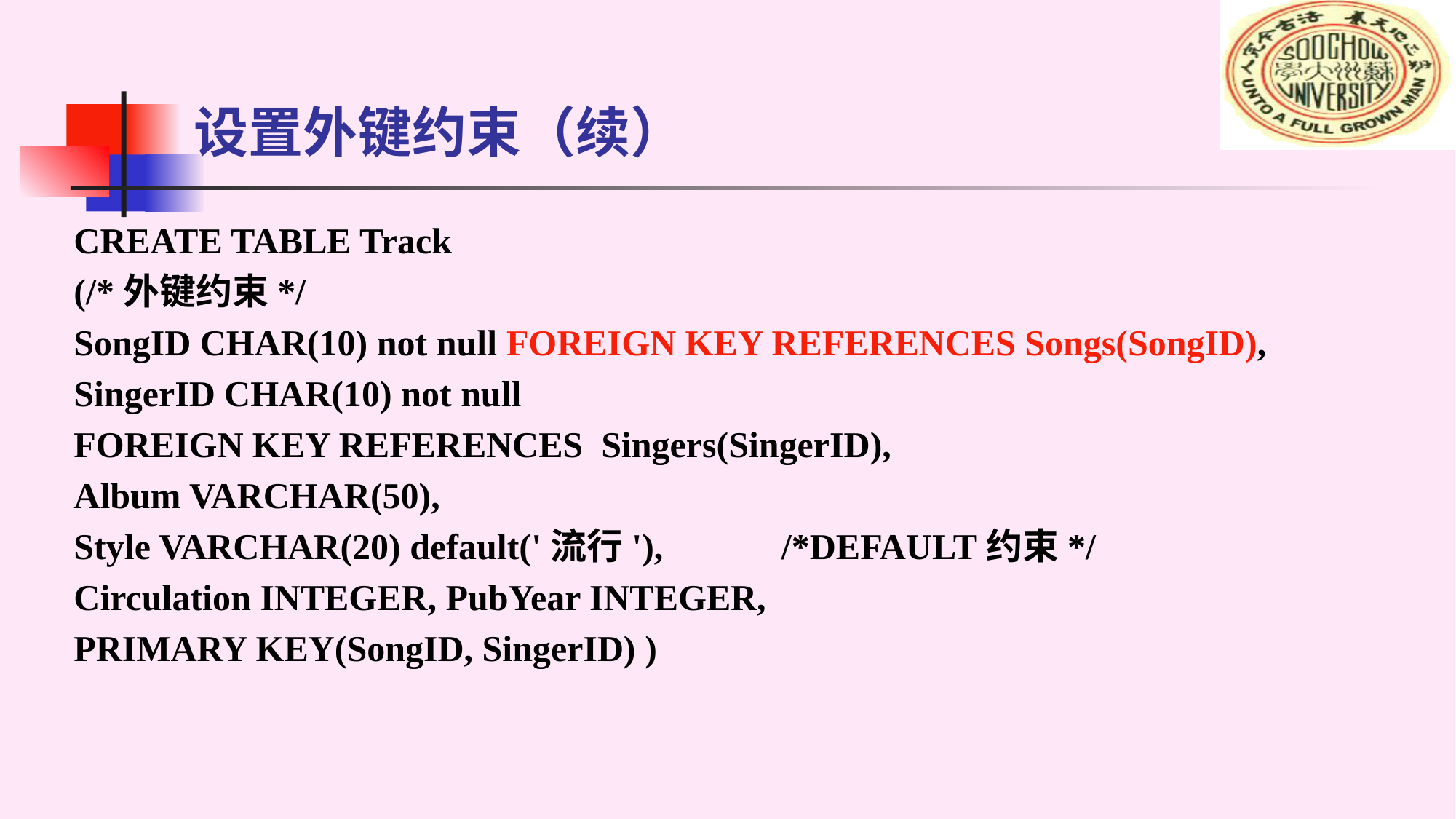

# 设置外键约束（续）
CREATE TABLE Track
(/*外键约束*/
SongID CHAR(10) not null FOREIGN KEY REFERENCES Songs(SongID),
SingerID CHAR(10) not null
FOREIGN KEY REFERENCES  Singers(SingerID),
Album VARCHAR(50),
Style VARCHAR(20) default('流行'),             /*DEFAULT约束*/
Circulation INTEGER, PubYear INTEGER,
PRIMARY KEY(SongID, SingerID) )